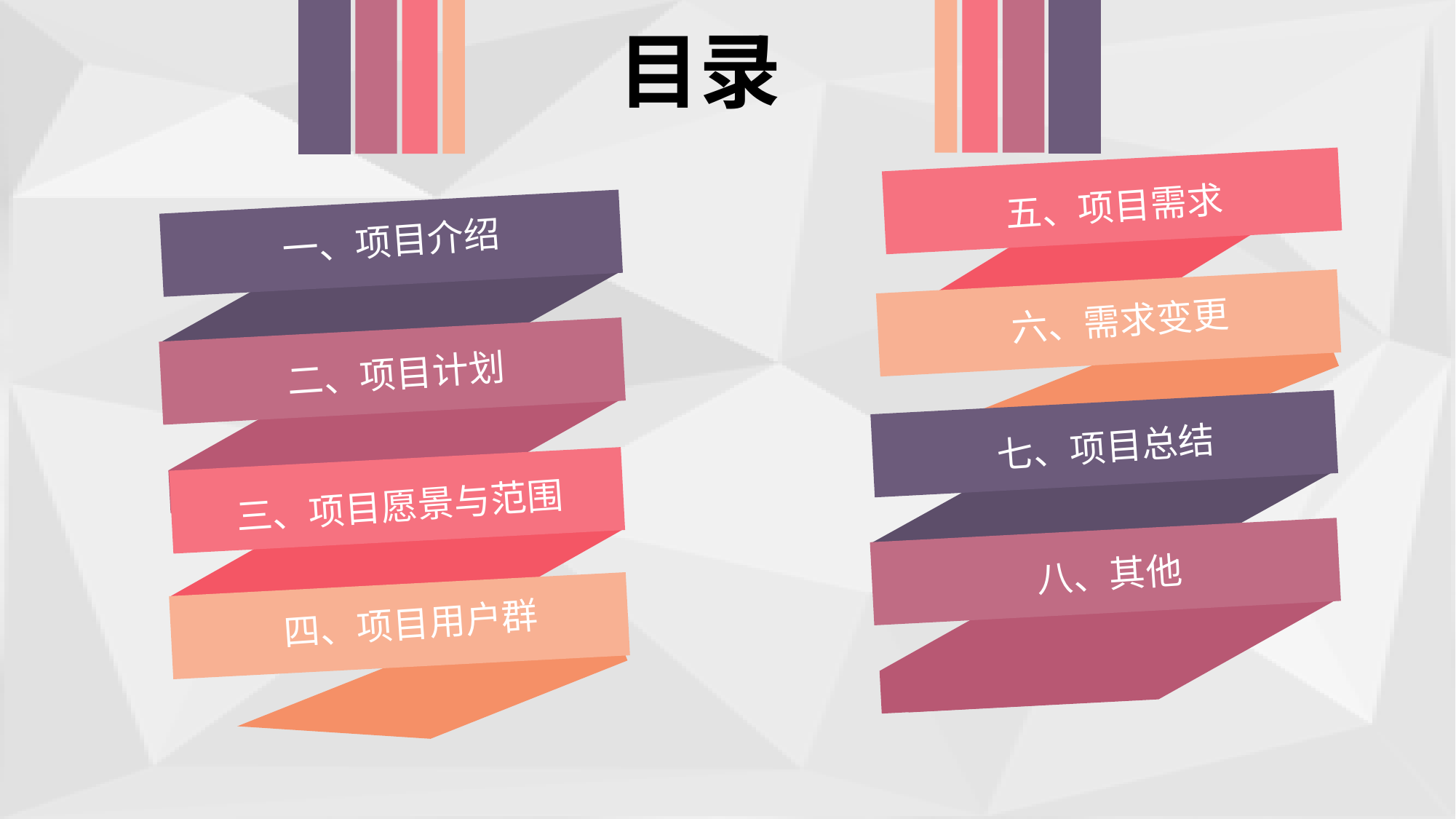

目录

五、项目需求

一、项目介绍

二、项目计划

三、项目愿景与范围

四、项目用户群

六、需求变更

七、项目总结

八、其他